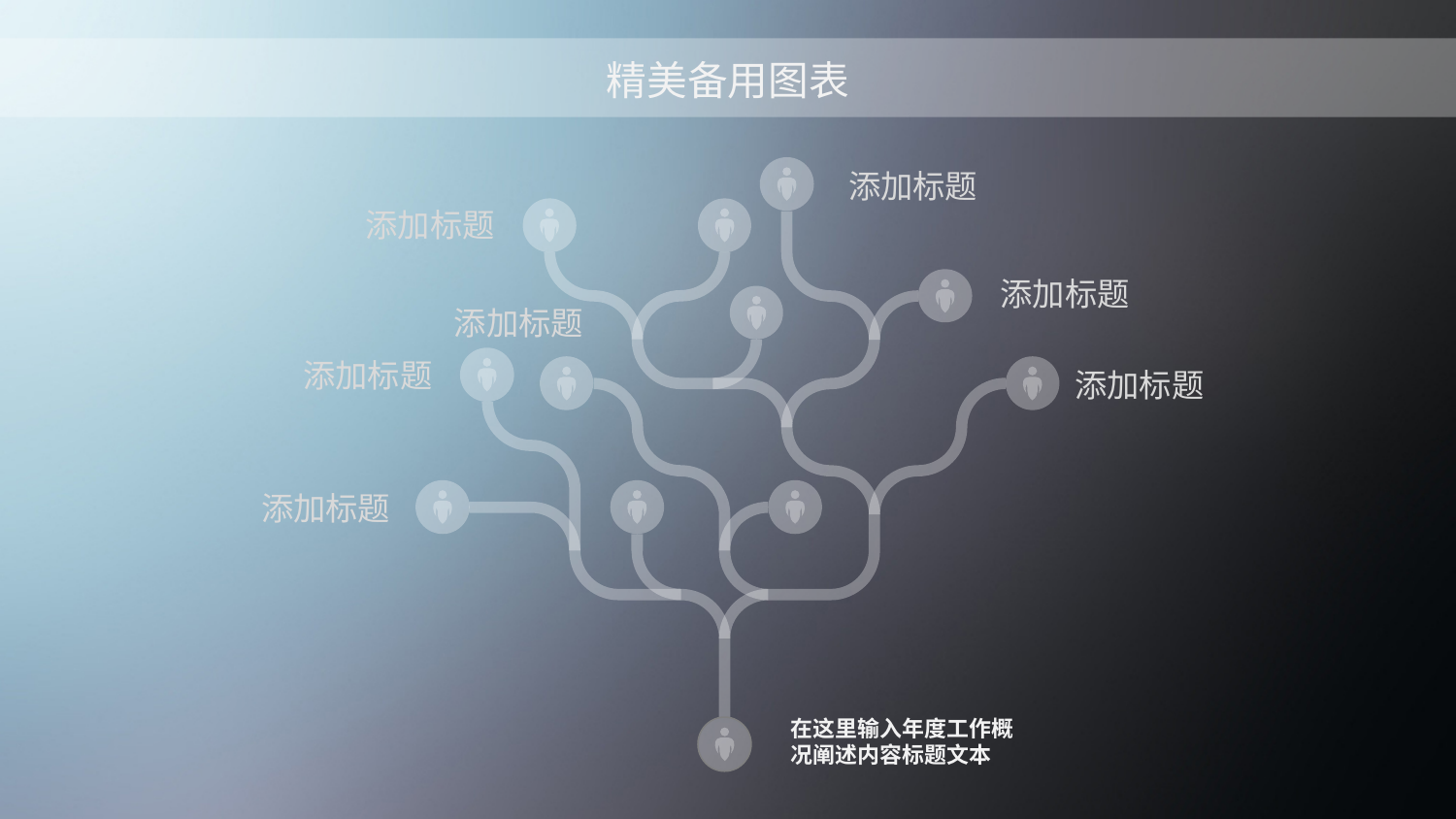

添加标题

添加标题

添加标题

添加标题

添加标题

添加标题

添加标题

在这里输入年度工作概
况阐述内容标题文本